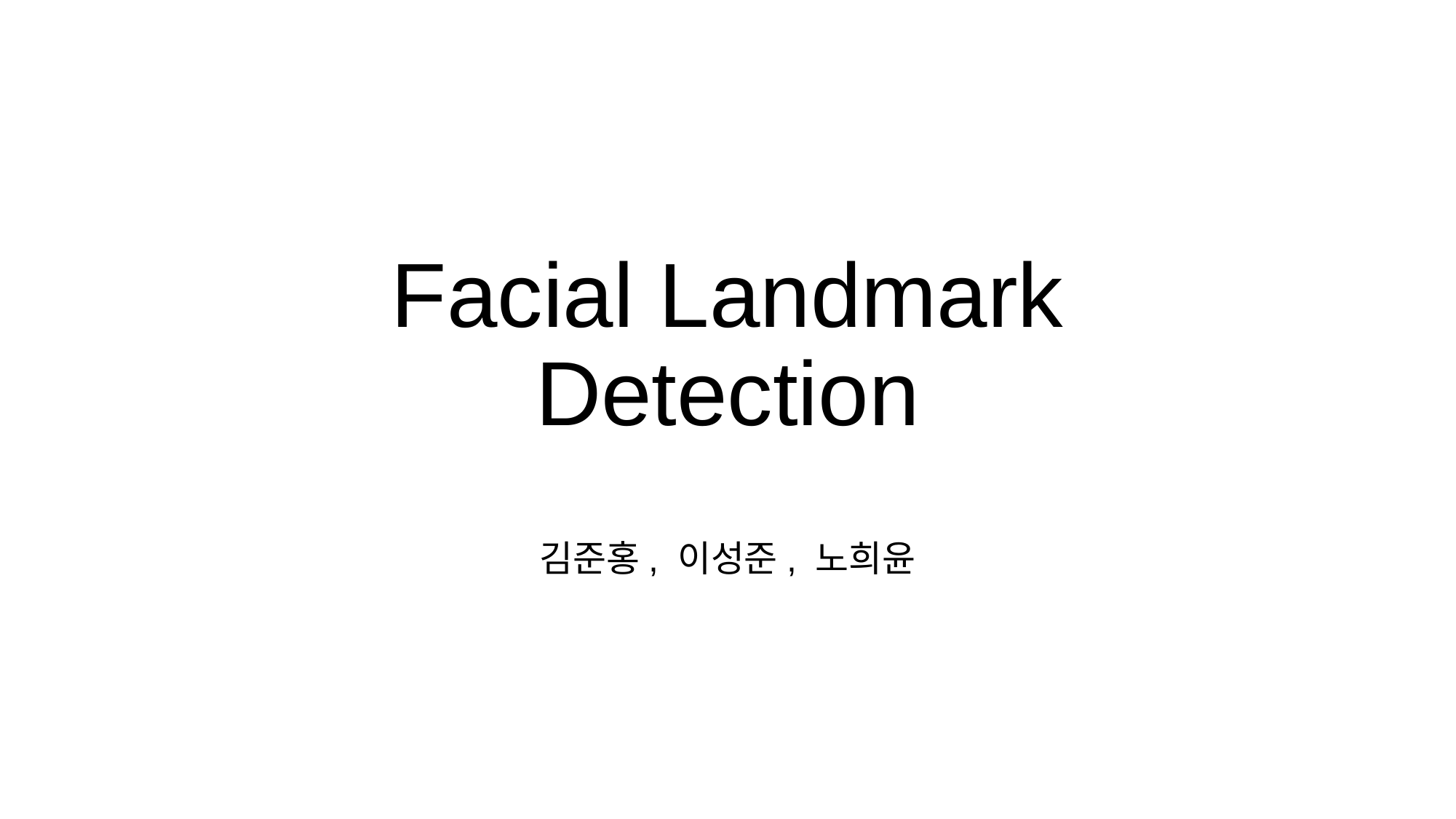

# Facial Landmark Detection

김준홍, 이성준, 노희윤